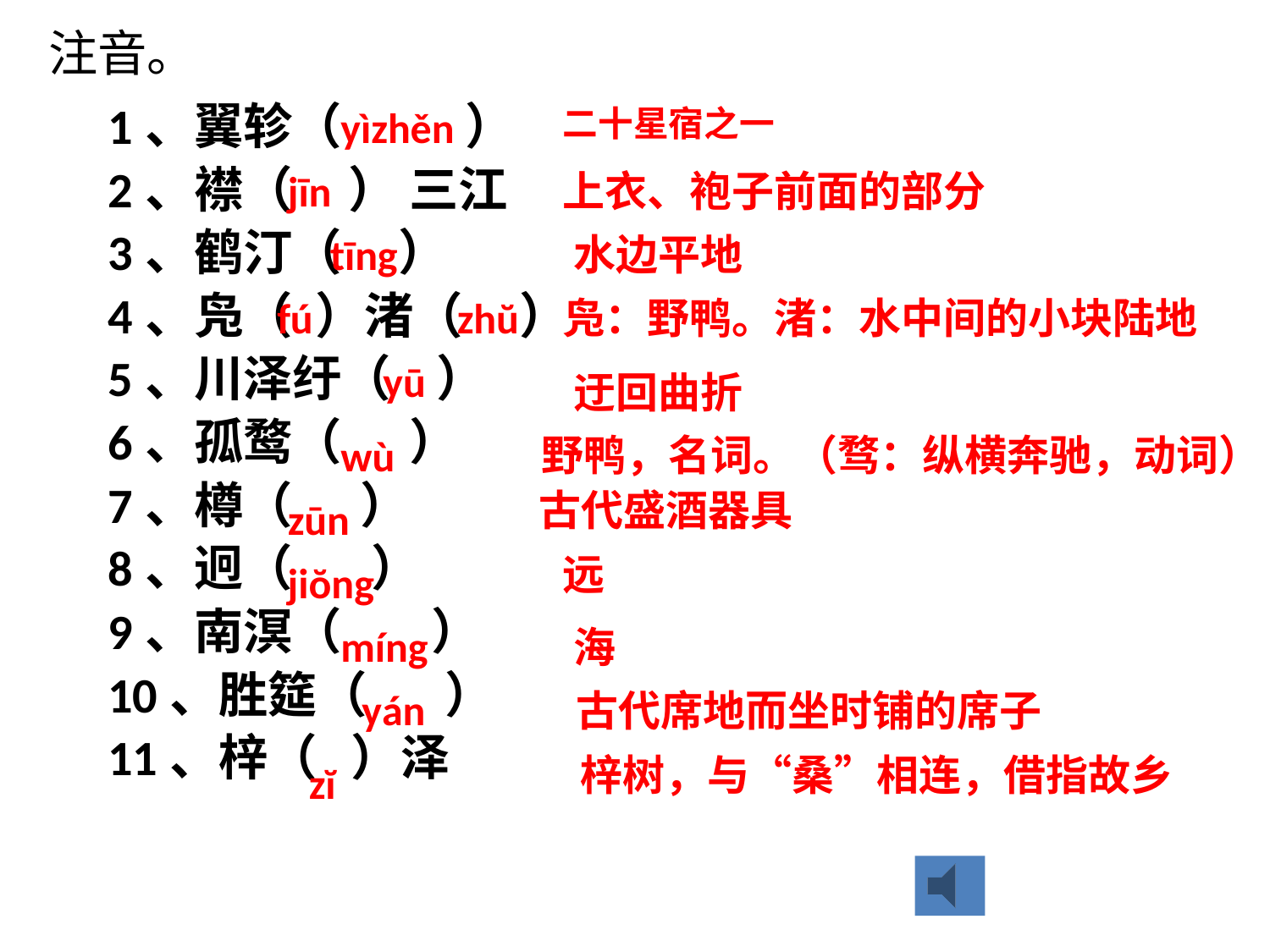

注音。
1、翼轸（           ）
2、襟（     ） 三江
3、鹤汀（     ）
4、凫（  ）渚（     ）
5、川泽纡（    ）
6、孤鹜（      ）
7、樽（      ）
8、迥（       ）
9、南溟（        ）
10、胜筵（       ）
11、梓（   ）泽
yìzhěn
二十星宿之一
jīn
上衣、袍子前面的部分
水边平地
tīng
fú
zhŭ
凫：野鸭。渚：水中间的小块陆地
yū
迂回曲折
野鸭，名词。（骛：纵横奔驰，动词）
wù
古代盛酒器具
zūn
远
jiŏng
míng
海
yán
古代席地而坐时铺的席子
梓树，与“桑”相连，借指故乡
zĭ